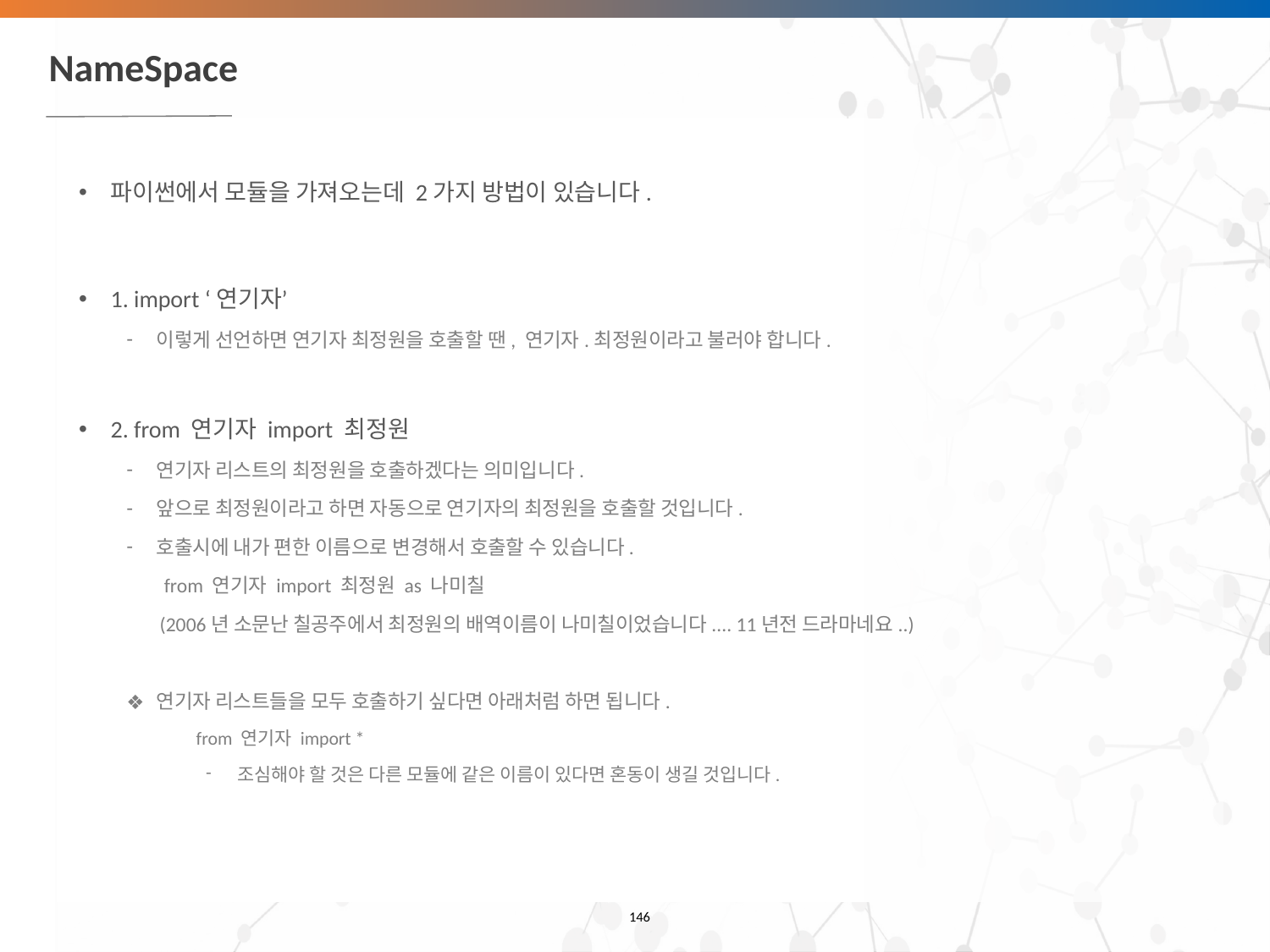

# NameSpace
파이썬에서 모듈을 가져오는데 2가지 방법이 있습니다.

1. import ‘연기자’
이렇게 선언하면 연기자 최정원을 호출할 땐, 연기자.최정원이라고 불러야 합니다.

2. from 연기자 import 최정원
연기자 리스트의 최정원을 호출하겠다는 의미입니다.
앞으로 최정원이라고 하면 자동으로 연기자의 최정원을 호출할 것입니다.
호출시에 내가 편한 이름으로 변경해서 호출할 수 있습니다.
      from 연기자 import 최정원 as 나미칠
     (2006년 소문난 칠공주에서 최정원의 배역이름이 나미칠이었습니다.... 11년전 드라마네요..)

연기자 리스트들을 모두 호출하기 싶다면 아래처럼 하면 됩니다.
from 연기자 import *
조심해야 할 것은 다른 모듈에 같은 이름이 있다면 혼동이 생길 것입니다.

146